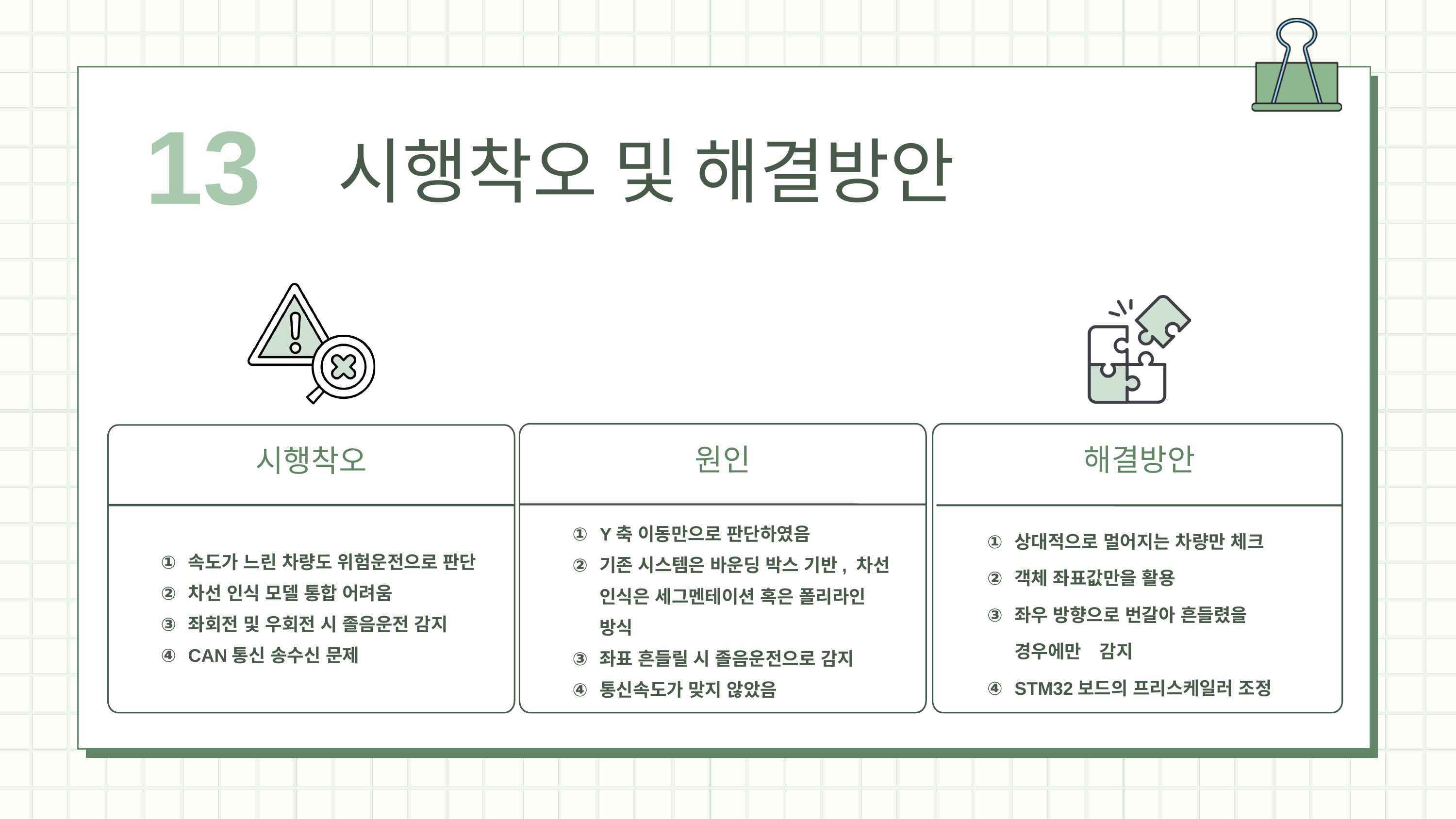

13
시행착오 및 해결방안

원인
해결방안
시행착오
Y축 이동만으로 판단하였음
기존 시스템은 바운딩 박스 기반, 차선 인식은 세그멘테이션 혹은 폴리라인 방식
좌표 흔들릴 시 졸음운전으로 감지
통신속도가 맞지 않았음
상대적으로 멀어지는 차량만 체크
객체 좌표값만을 활용
좌우 방향으로 번갈아 흔들렸을 경우에만　감지
STM32보드의 프리스케일러 조정
속도가 느린 차량도 위험운전으로 판단
차선 인식 모델 통합 어려움
좌회전 및 우회전 시 졸음운전 감지
CAN통신 송수신 문제